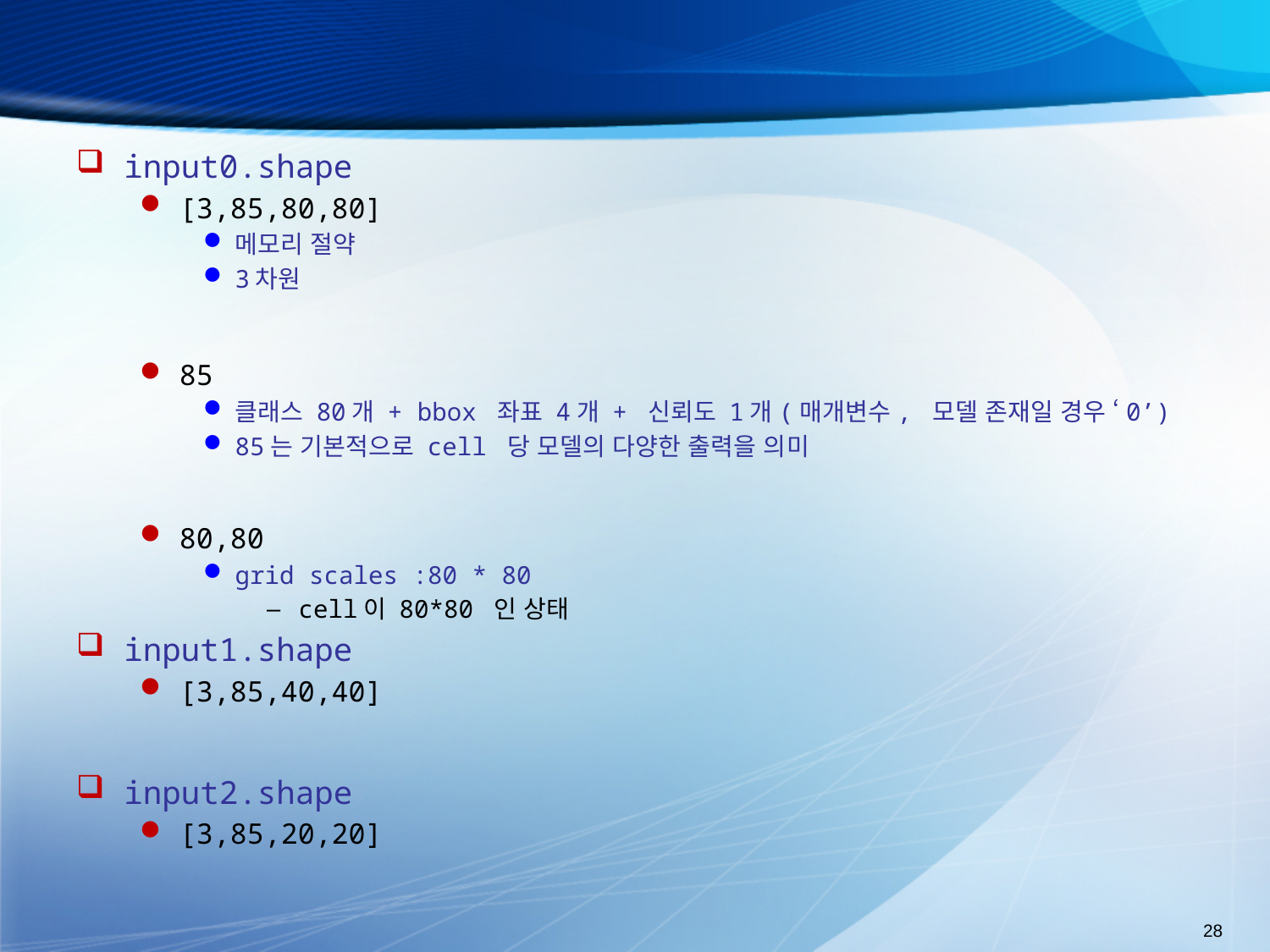

#
input0.shape
[3,85,80,80]
메모리 절약
3차원

85
클래스 80개 + bbox 좌표 4개 + 신뢰도 1개(매개변수, 모델 존재일 경우 ‘0’)
85는 기본적으로 cell 당 모델의 다양한 출력을 의미

80,80
grid scales :80 * 80
cell이 80*80 인 상태
input1.shape
[3,85,40,40]

input2.shape
[3,85,20,20]